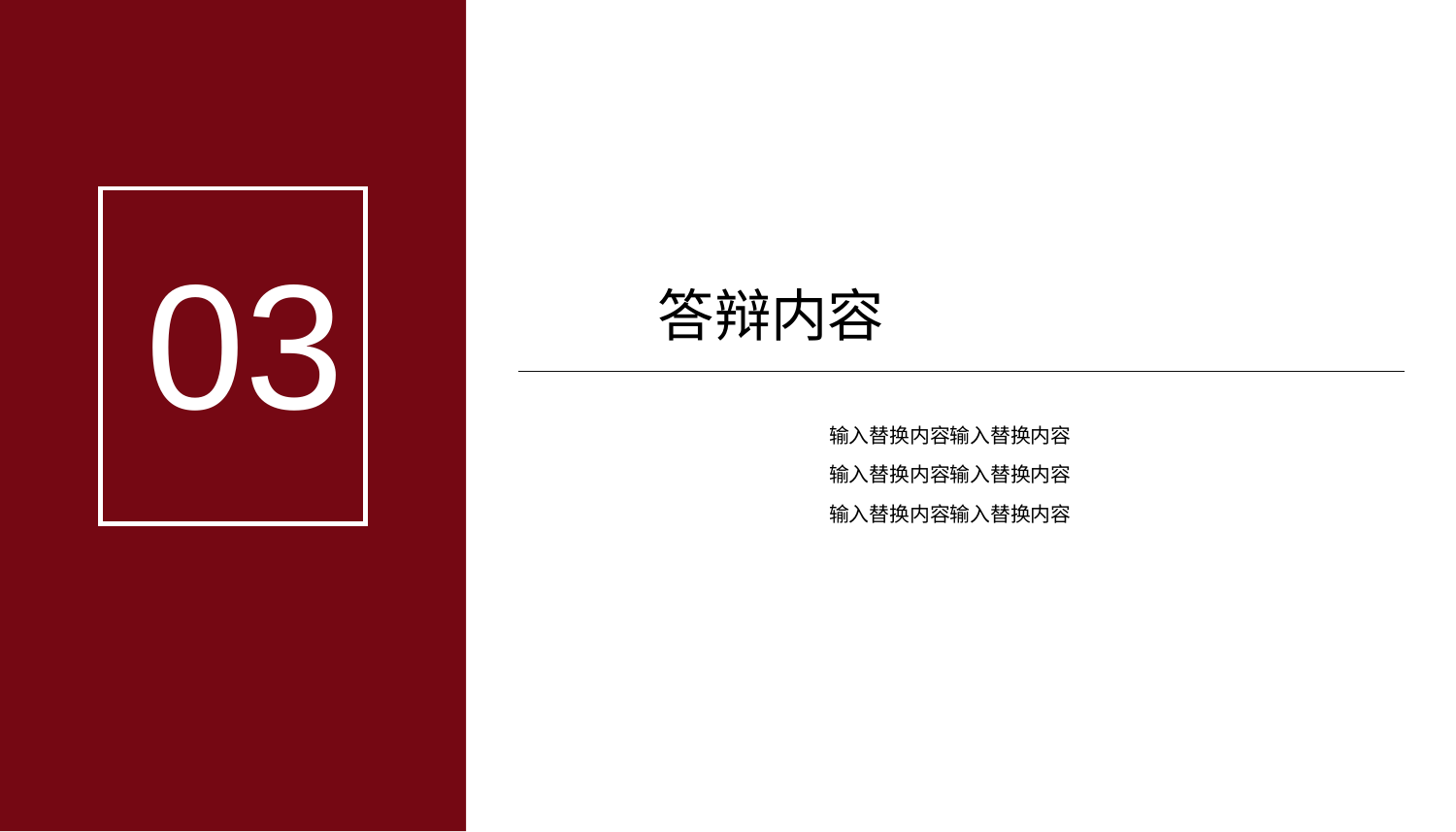

03
答辩内容
输入替换内容输入替换内容
输入替换内容输入替换内容
输入替换内容输入替换内容